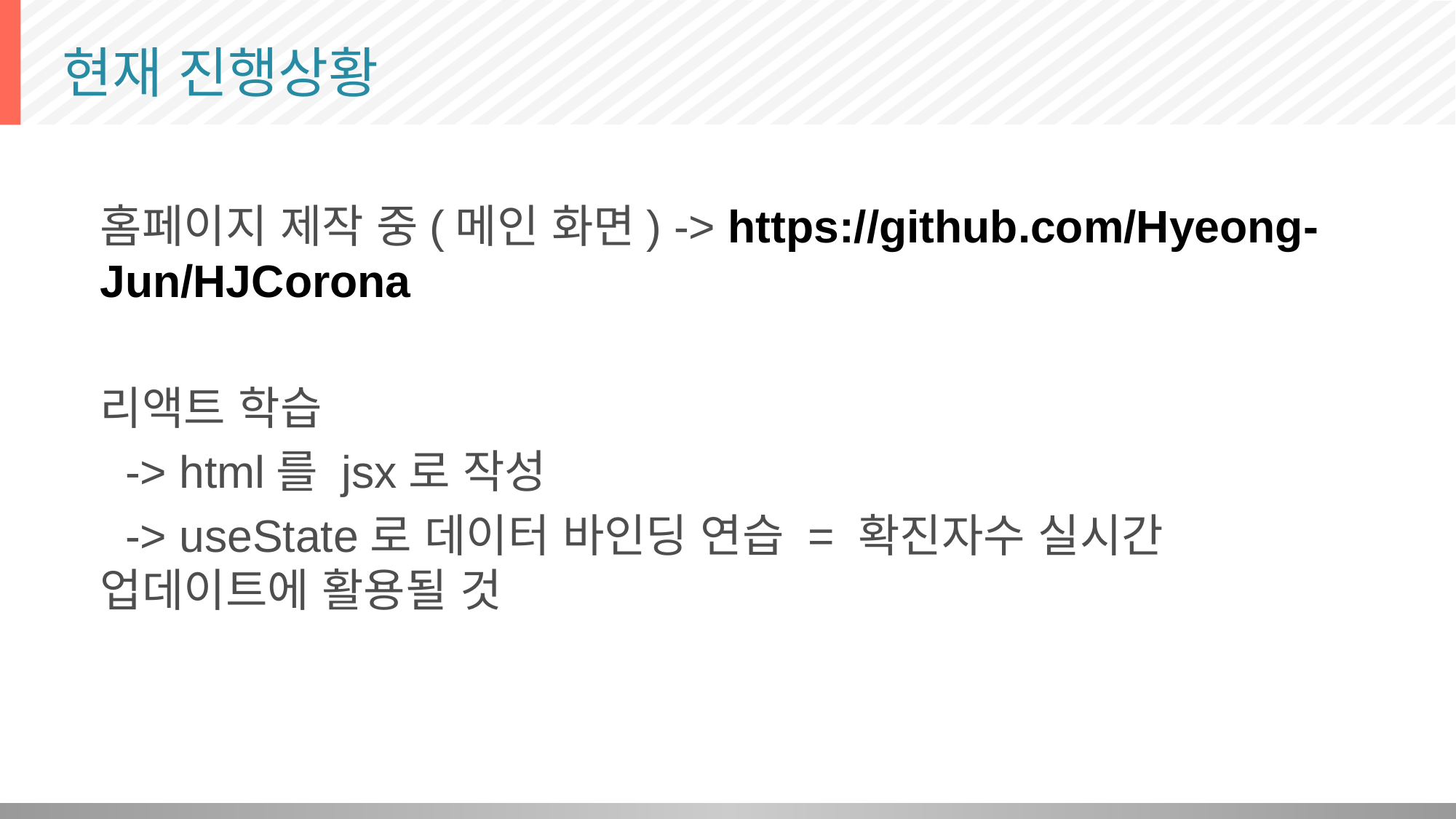

# 현재 진행상황
홈페이지 제작 중(메인 화면) -> https://github.com/Hyeong-Jun/HJCorona

리액트 학습
  -> html를 jsx로 작성
  -> useState로 데이터 바인딩 연습 = 확진자수 실시간 업데이트에 활용될 것